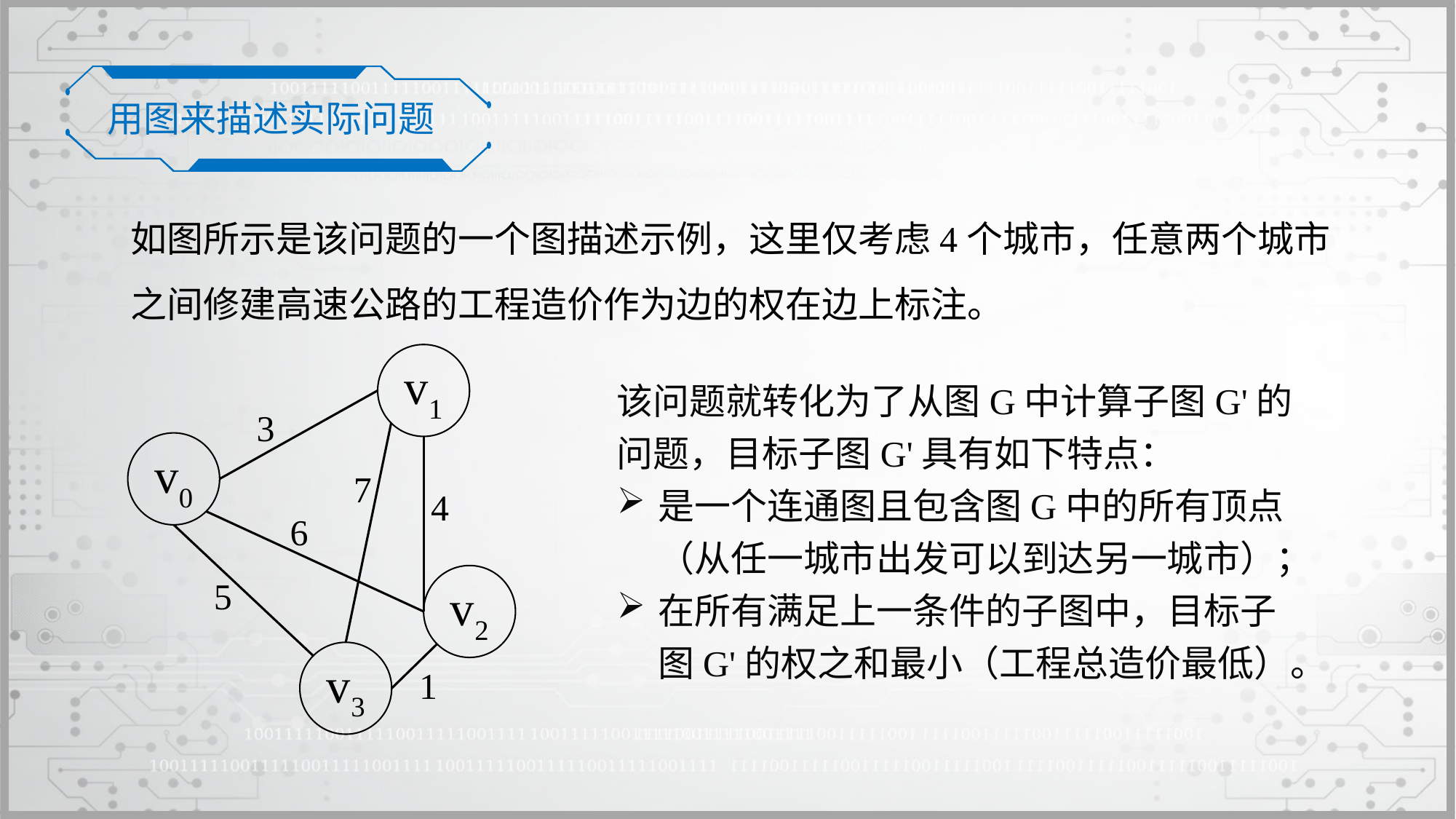

用图来描述实际问题
如图所示是该问题的一个图描述示例，这里仅考虑4个城市，任意两个城市之间修建高速公路的工程造价作为边的权在边上标注。
v1
3
v0
7
4
6
v2
5
v3
1
该问题就转化为了从图G中计算子图G'的问题，目标子图G'具有如下特点：
是一个连通图且包含图G中的所有顶点（从任一城市出发可以到达另一城市）；
在所有满足上一条件的子图中，目标子图G'的权之和最小（工程总造价最低）。